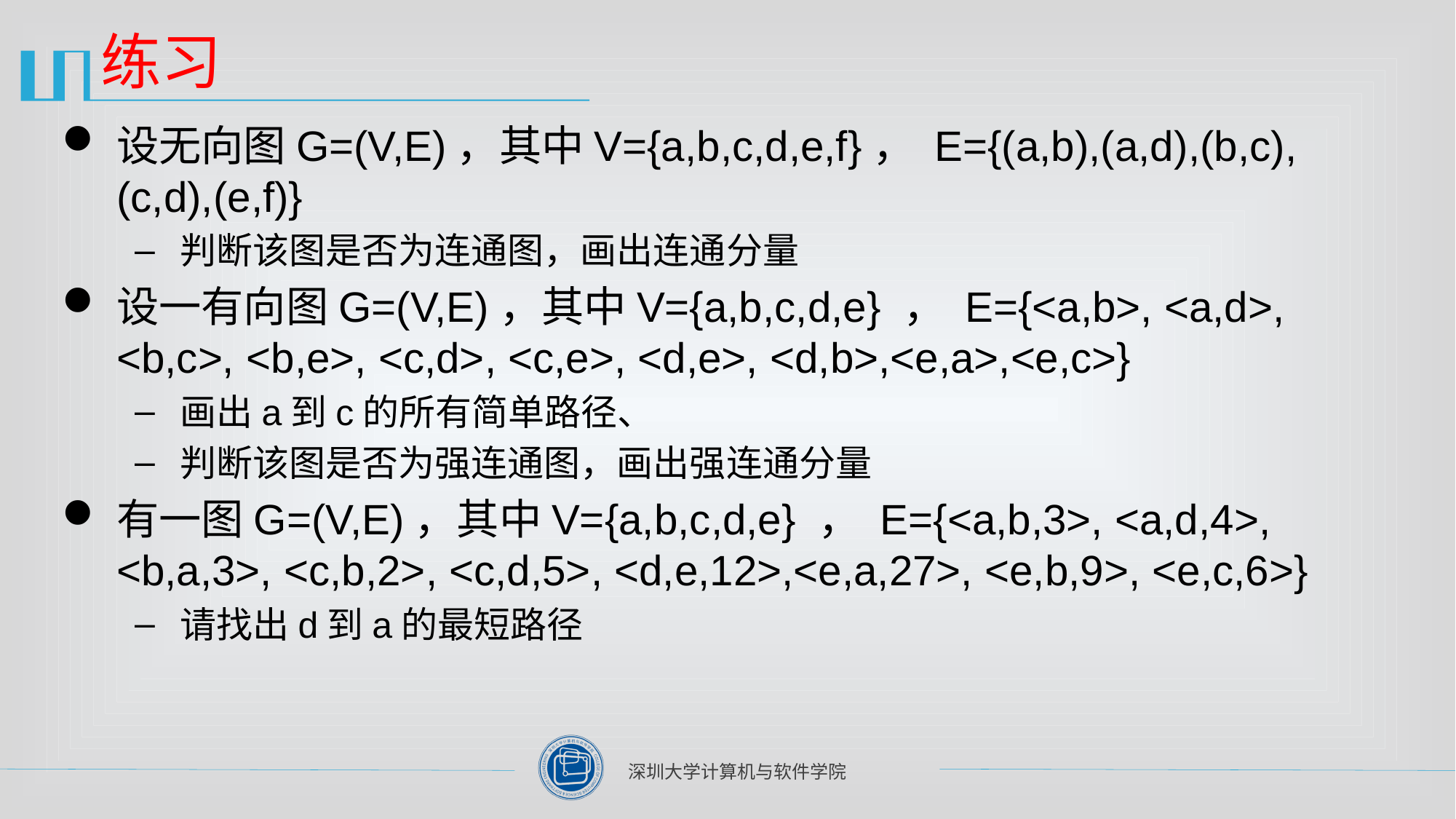

# 练习
设无向图G=(V,E)，其中V={a,b,c,d,e,f}， E={(a,b),(a,d),(b,c),(c,d),(e,f)}
判断该图是否为连通图，画出连通分量
设一有向图G=(V,E)，其中V={a,b,c,d,e} ， E={<a,b>, <a,d>, <b,c>, <b,e>, <c,d>, <c,e>, <d,e>, <d,b>,<e,a>,<e,c>}
画出a到c的所有简单路径、
判断该图是否为强连通图，画出强连通分量
有一图G=(V,E)，其中V={a,b,c,d,e} ， E={<a,b,3>, <a,d,4>, <b,a,3>, <c,b,2>, <c,d,5>, <d,e,12>,<e,a,27>, <e,b,9>, <e,c,6>}
请找出d到a的最短路径

23